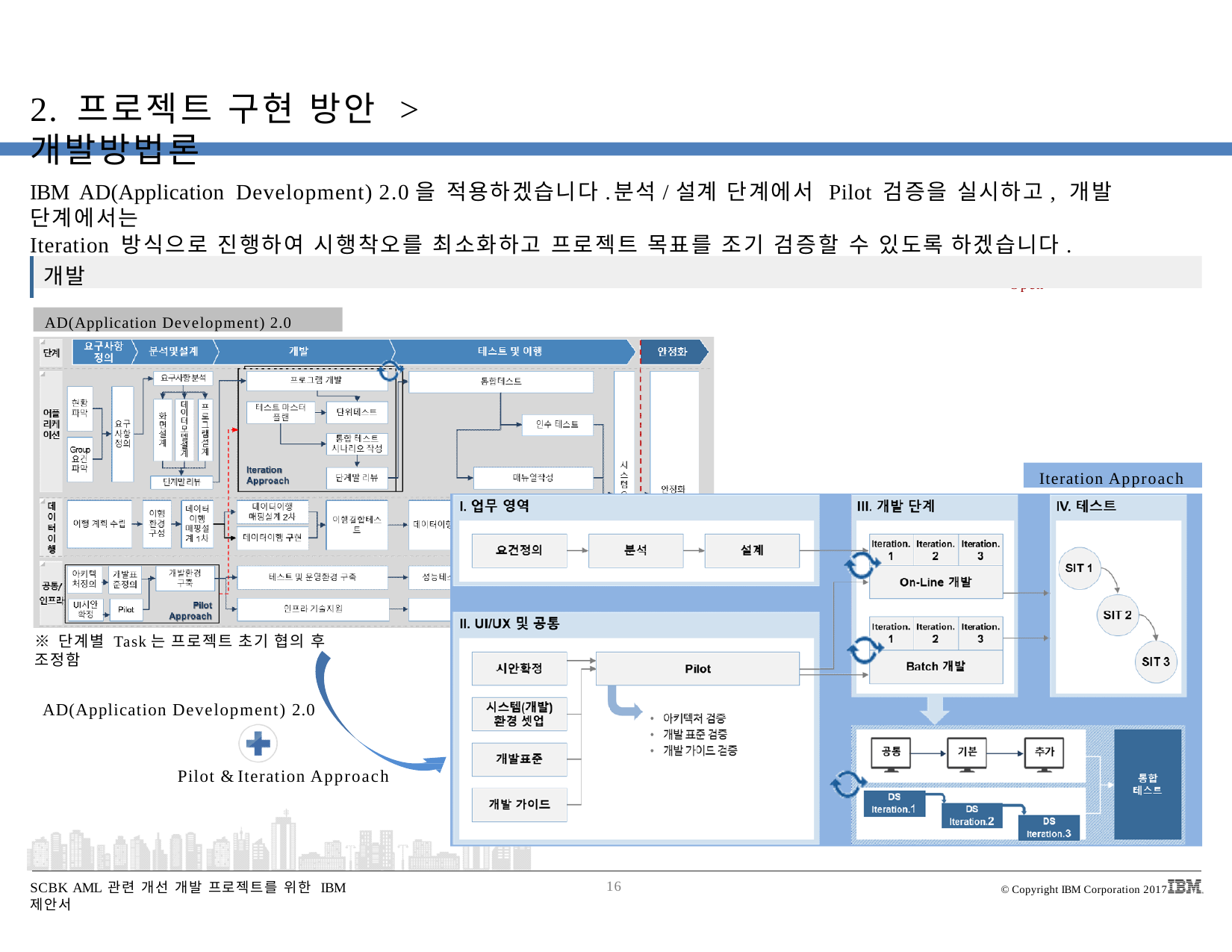

# 2. 프로젝트 구현 방안 > 개발방법론

IBM  AD(Application  Development) 2.0을 적용하겠습니다.	분석/설계 단계에서 Pilot 검증을 실시하고, 개발 단계에서는
Iteration 방식으로 진행하여 시행착오를 최소화하고 프로젝트 목표를 조기 검증할 수 있도록 하겠습니다.

개발
시스템 Open
AD(Application Development) 2.0

Iteration Approach

※ 단계별 Task는 프로젝트 초기 협의 후 조정함

AD(Application Development) 2.0

Pilot & Iteration Approach

SCBK AML 관련 개선 개발 프로젝트를 위한 IBM 제안서
16

© Copyright IBM Corporation 2017